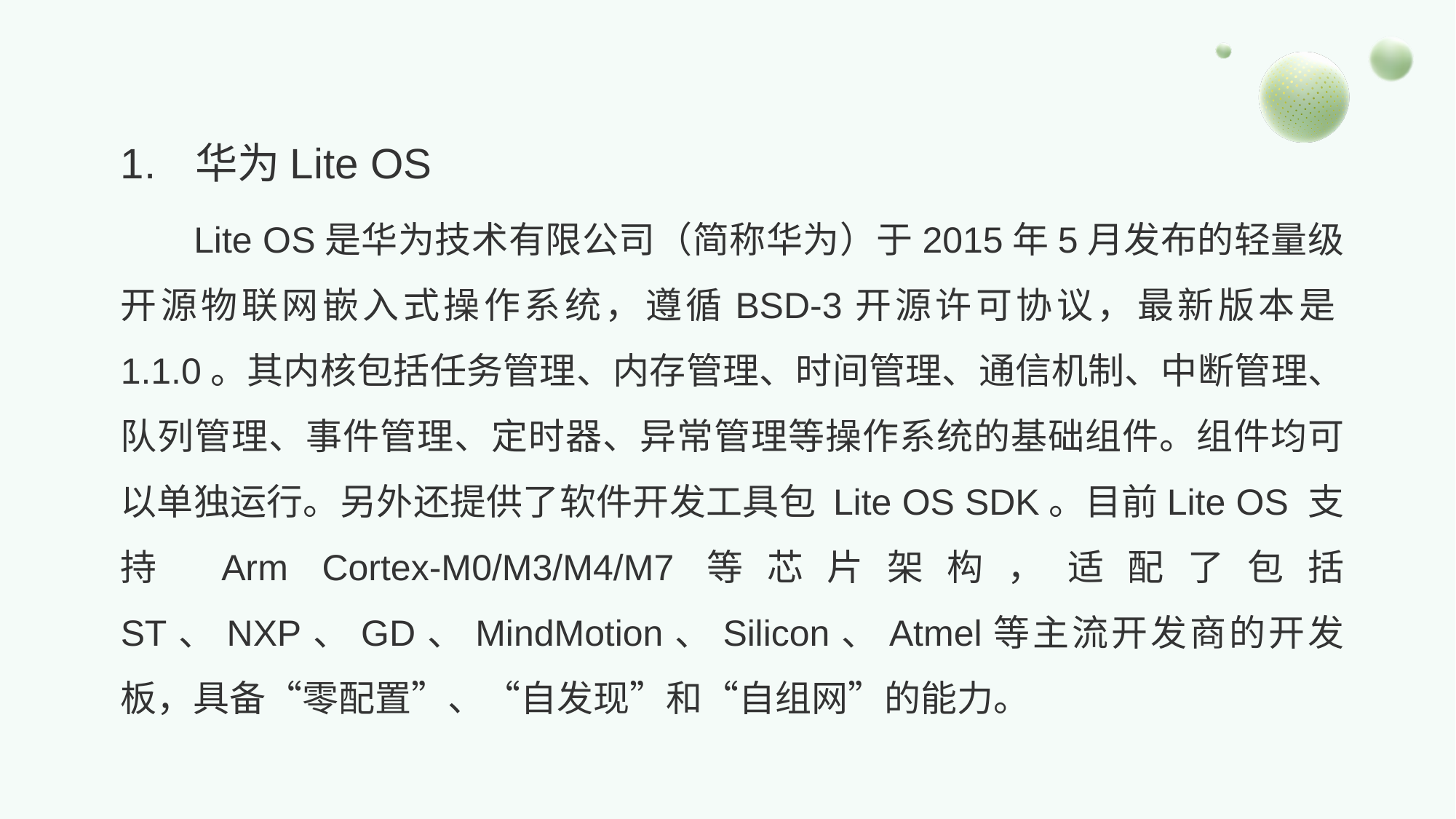

1.	  华为Lite OS
Lite OS是华为技术有限公司（简称华为）于2015年5月发布的轻量级开源物联网嵌入式操作系统，遵循BSD-3开源许可协议，最新版本是1.1.0。其内核包括任务管理、内存管理、时间管理、通信机制、中断管理、队列管理、事件管理、定时器、异常管理等操作系统的基础组件。组件均可以单独运行。另外还提供了软件开发工具包 Lite OS SDK。目前Lite OS 支持 Arm Cortex-M0/M3/M4/M7等芯片架构，适配了包括 ST、NXP、GD、MindMotion、Silicon、Atmel等主流开发商的开发板，具备“零配置”、“自发现”和“自组网”的能力。